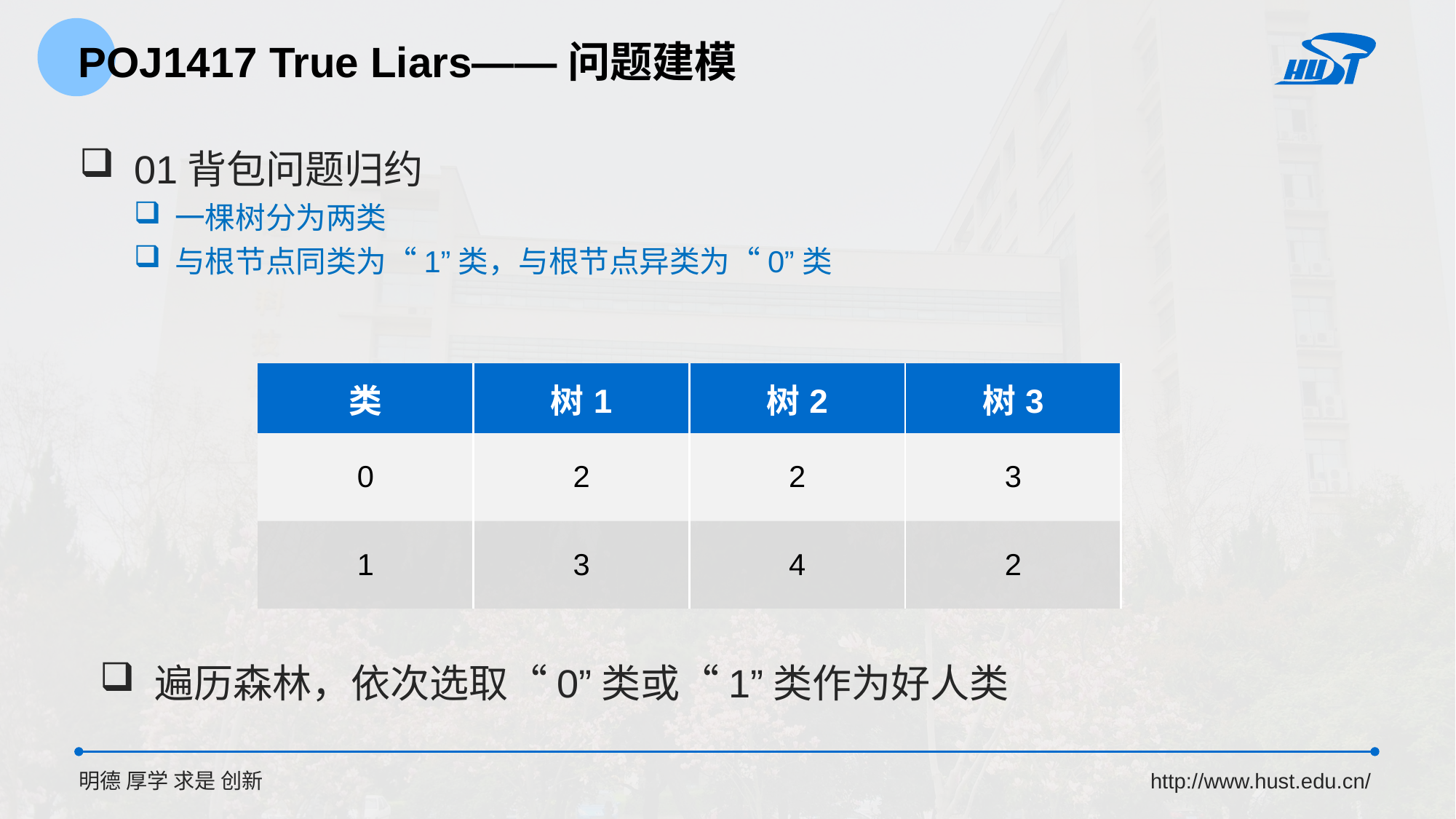

POJ1417 True Liars——问题建模
01背包问题归约
一棵树分为两类
与根节点同类为“1”类，与根节点异类为“0”类
| 类 | 树1 | 树2 | 树3 |
| --- | --- | --- | --- |
| 0 | 2 | 2 | 3 |
| 1 | 3 | 4 | 2 |
遍历森林，依次选取“0”类或“1”类作为好人类